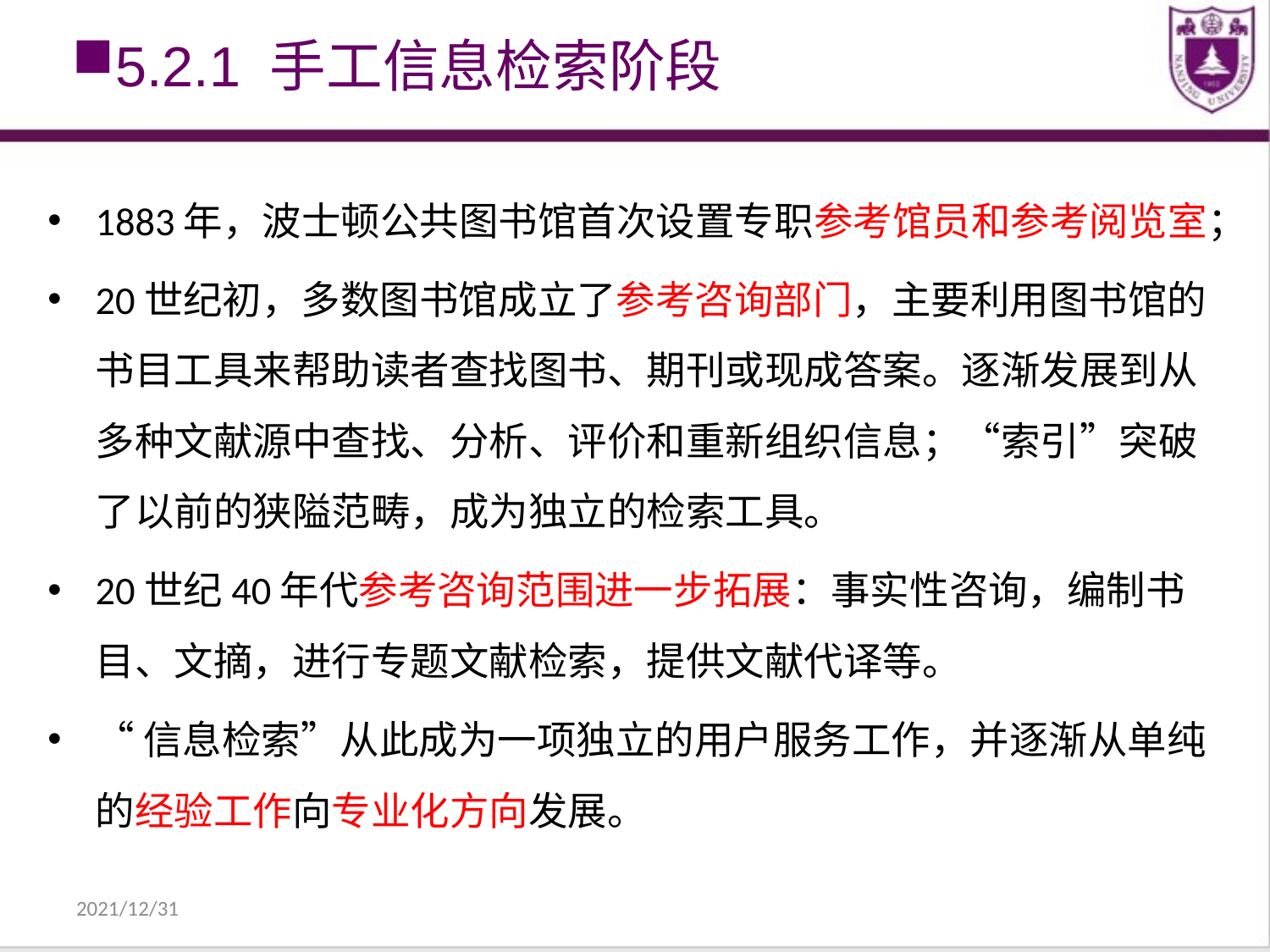

5.2.1 手工信息检索阶段
1883年，波士顿公共图书馆首次设置专职参考馆员和参考阅览室；
20世纪初，多数图书馆成立了参考咨询部门，主要利用图书馆的书目工具来帮助读者查找图书、期刊或现成答案。逐渐发展到从多种文献源中查找、分析、评价和重新组织信息；“索引”突破了以前的狭隘范畴，成为独立的检索工具。
20世纪40年代参考咨询范围进一步拓展：事实性咨询，编制书目、文摘，进行专题文献检索，提供文献代译等。
“信息检索”从此成为一项独立的用户服务工作，并逐渐从单纯的经验工作向专业化方向发展。
2021/12/31